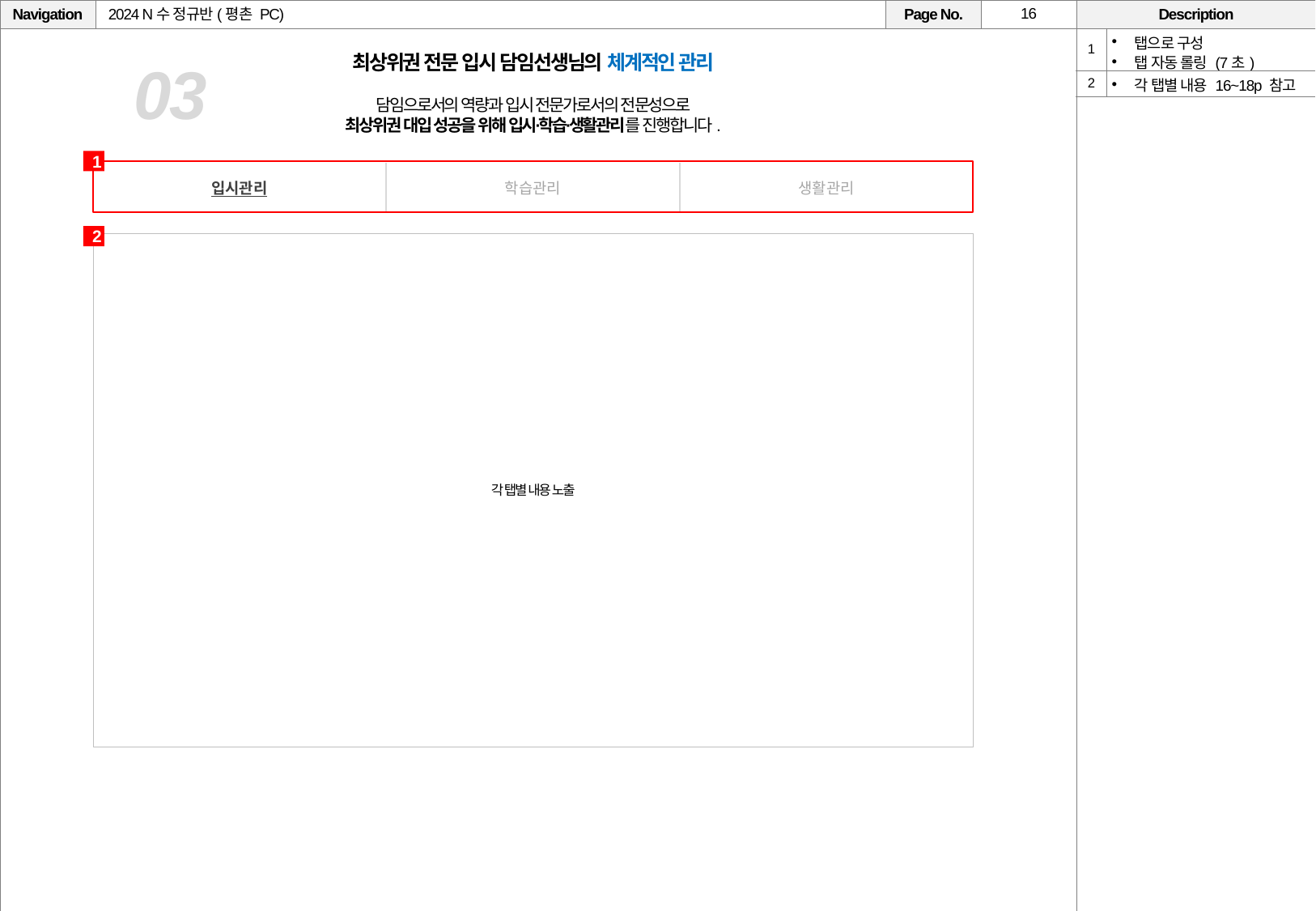

# 2024 N수 정규반(평촌 PC)
| 1 | 탭으로 구성 탭 자동 롤링 (7초) |
| --- | --- |
| 2 | 각 탭별 내용 16~18p 참고 |
최상위권 전문 입시 담임선생님의 체계적인 관리

담임으로서의 역량과 입시 전문가로서의 전문성으로
최상위권 대입 성공을 위해 입시∙학습∙생활관리를 진행합니다.

03
1

| 입시관리 | 학습관리 | 생활관리 |
| --- | --- | --- |
2
각 탭별 내용 노출